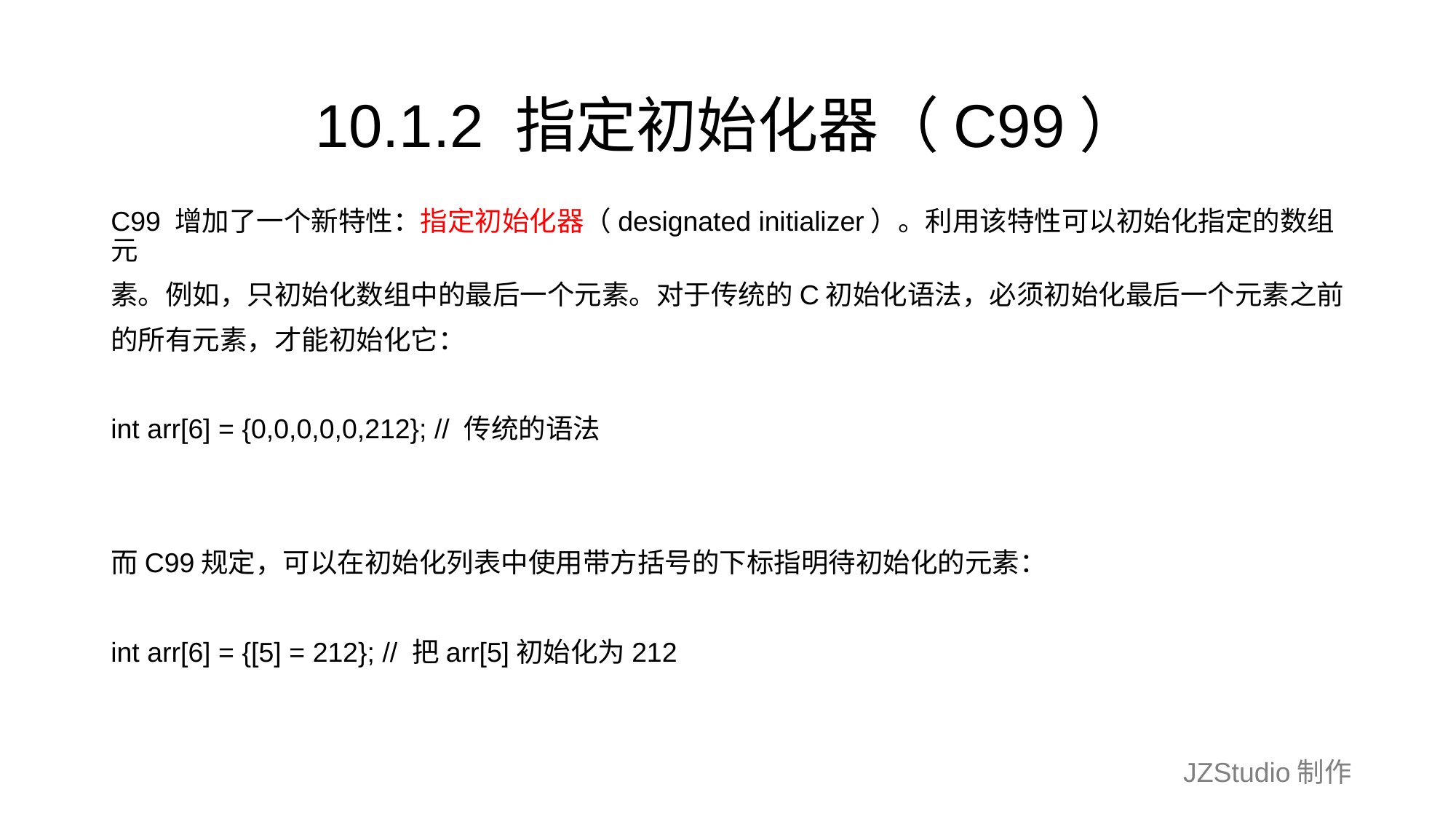

# 10.1.2 指定初始化器（C99）
C99 增加了一个新特性：指定初始化器（designated initializer）。利用该特性可以初始化指定的数组元
素。例如，只初始化数组中的最后一个元素。对于传统的C初始化语法，必须初始化最后一个元素之前
的所有元素，才能初始化它：

int arr[6] = {0,0,0,0,0,212}; // 传统的语法

而C99规定，可以在初始化列表中使用带方括号的下标指明待初始化的元素：

int arr[6] = {[5] = 212}; // 把arr[5]初始化为212